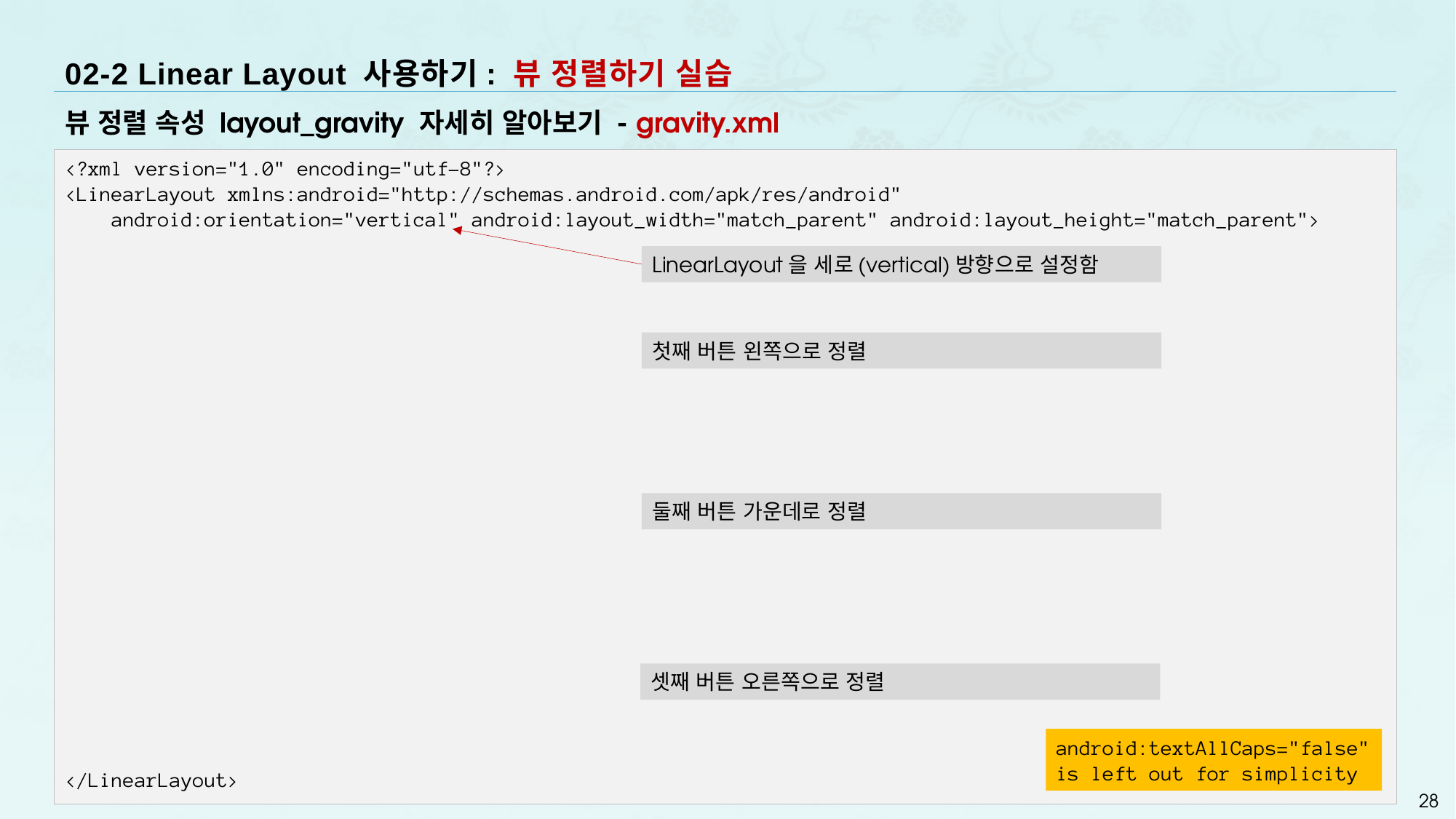

# 02-2 Linear Layout 사용하기: 뷰 정렬하기 실습
뷰 정렬 속성 layout_gravity 자세히 알아보기 - gravity.xml
<?xml version="1.0" encoding="utf-8"?>
<LinearLayout xmlns:android="http://schemas.android.com/apk/res/android"
    android:orientation="vertical" android:layout_width="match_parent" android:layout_height="match_parent">

</LinearLayout>
LinearLayout을 세로(vertical)방향으로 설정함
첫째 버튼 왼쪽으로 정렬
둘째 버튼 가운데로 정렬
셋째 버튼 오른쪽으로 정렬
android:textAllCaps="false"
is left out for simplicity
28